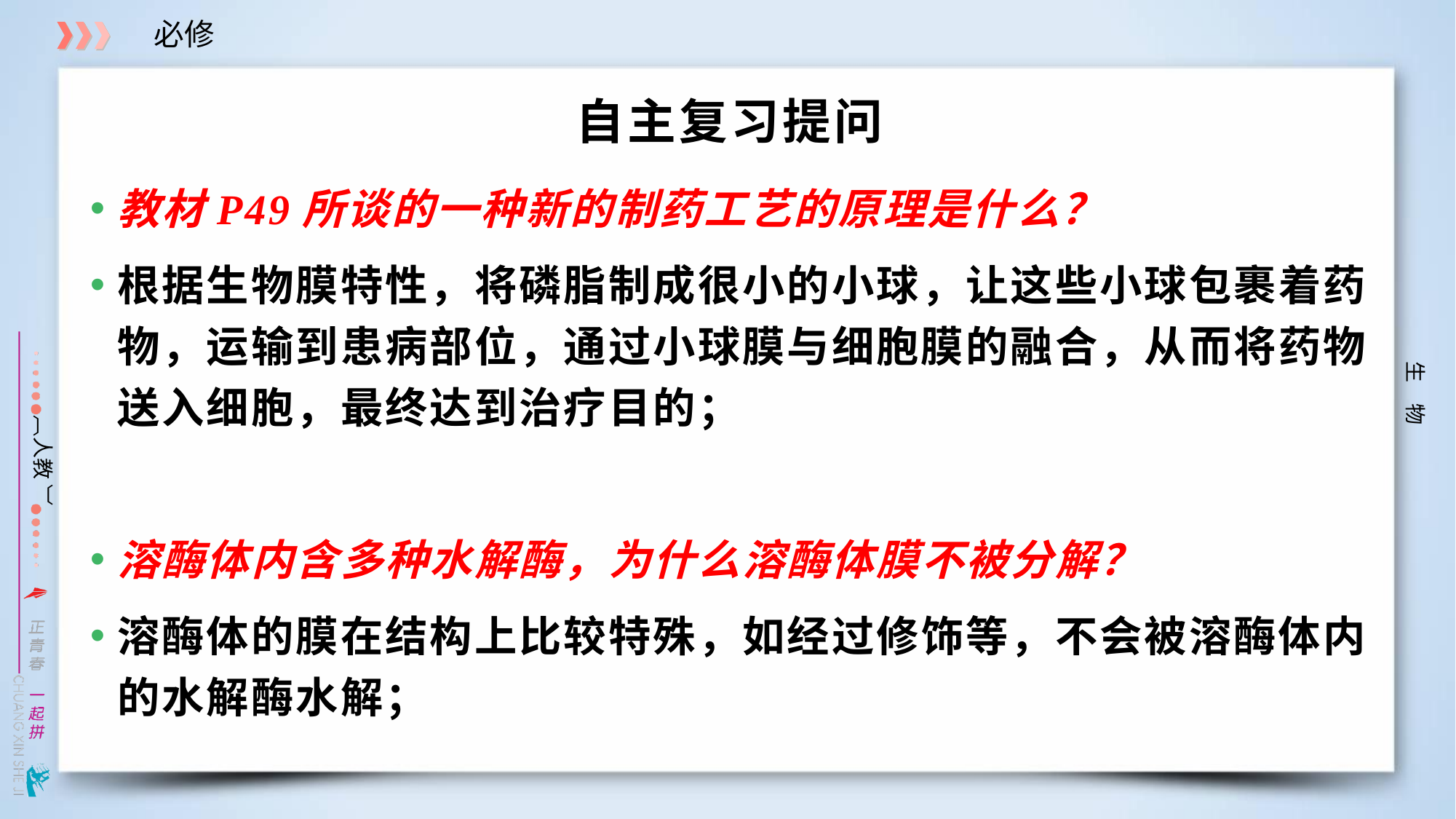

# 自主复习提问
教材P49所谈的一种新的制药工艺的原理是什么？
根据生物膜特性，将磷脂制成很小的小球，让这些小球包裹着药物，运输到患病部位，通过小球膜与细胞膜的融合，从而将药物送入细胞，最终达到治疗目的；

溶酶体内含多种水解酶，为什么溶酶体膜不被分解？
溶酶体的膜在结构上比较特殊，如经过修饰等，不会被溶酶体内的水解酶水解；